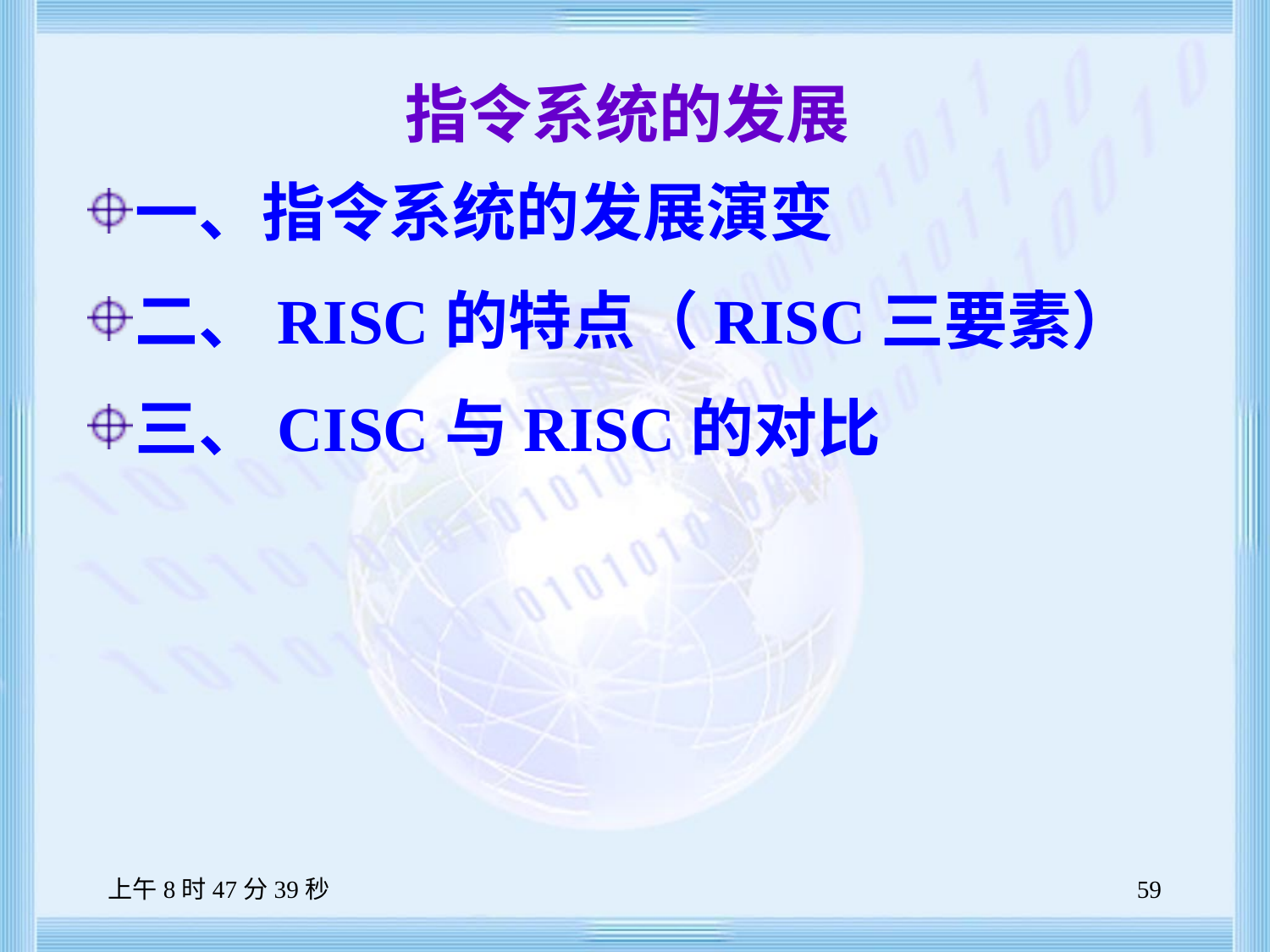

# 指令系统的发展
一、指令系统的发展演变
二、RISC的特点（RISC三要素）
三、CISC与RISC的对比
上午8时47分39秒
59